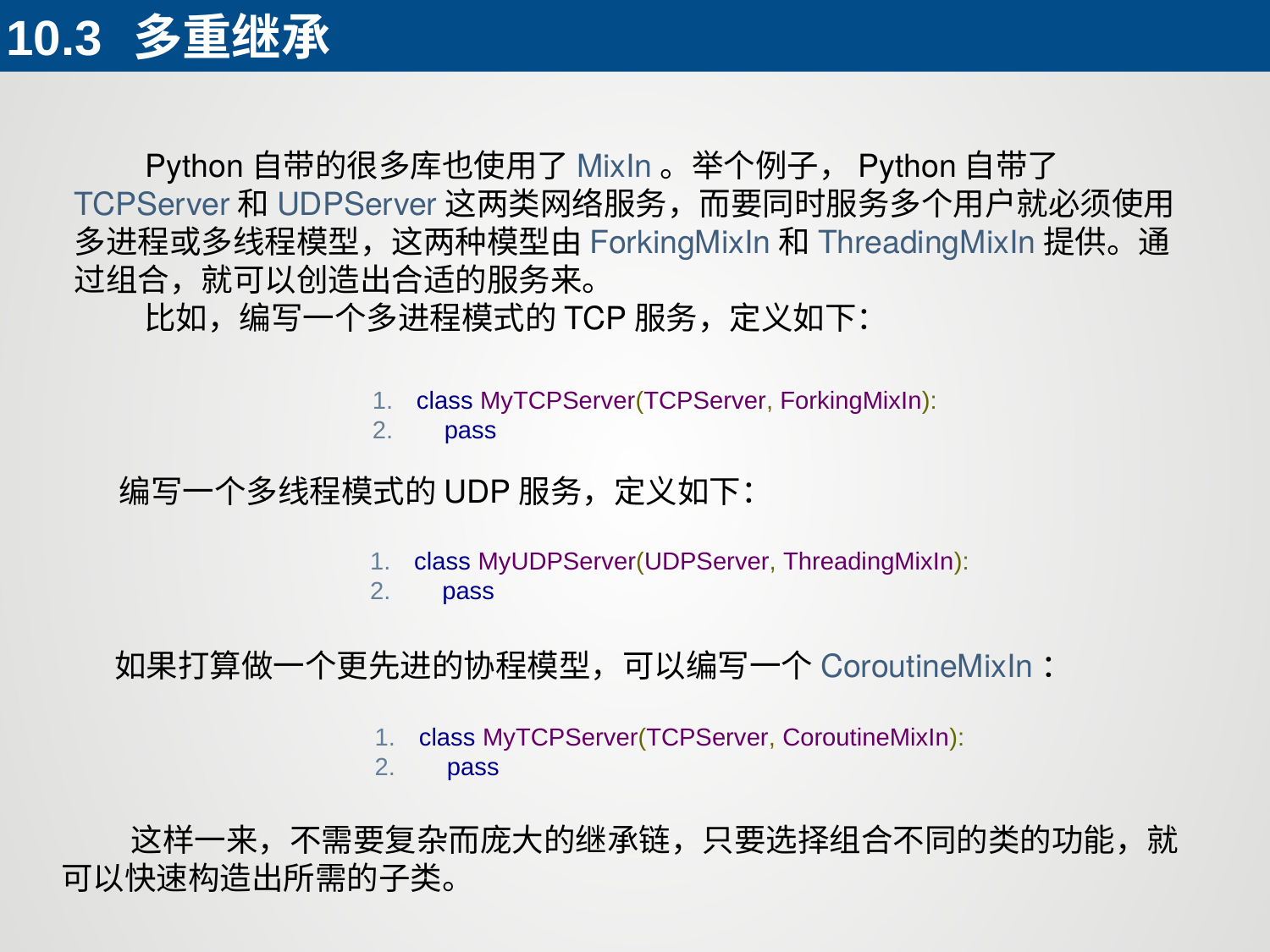

10.3	多重继承
        Python自带的很多库也使用了MixIn。举个例子，Python自带了TCPServer和UDPServer这两类网络服务，而要同时服务多个用户就必须使用多进程或多线程模型，这两种模型由ForkingMixIn和ThreadingMixIn提供。通过组合，就可以创造出合适的服务来。
       比如，编写一个多进程模式的TCP服务，定义如下：
class MyTCPServer(TCPServer, ForkingMixIn):
    pass
编写一个多线程模式的UDP服务，定义如下：
class MyUDPServer(UDPServer, ThreadingMixIn):
    pass
如果打算做一个更先进的协程模型，可以编写一个CoroutineMixIn：
class MyTCPServer(TCPServer, CoroutineMixIn):
    pass
       这样一来，不需要复杂而庞大的继承链，只要选择组合不同的类的功能，就可以快速构造出所需的子类。